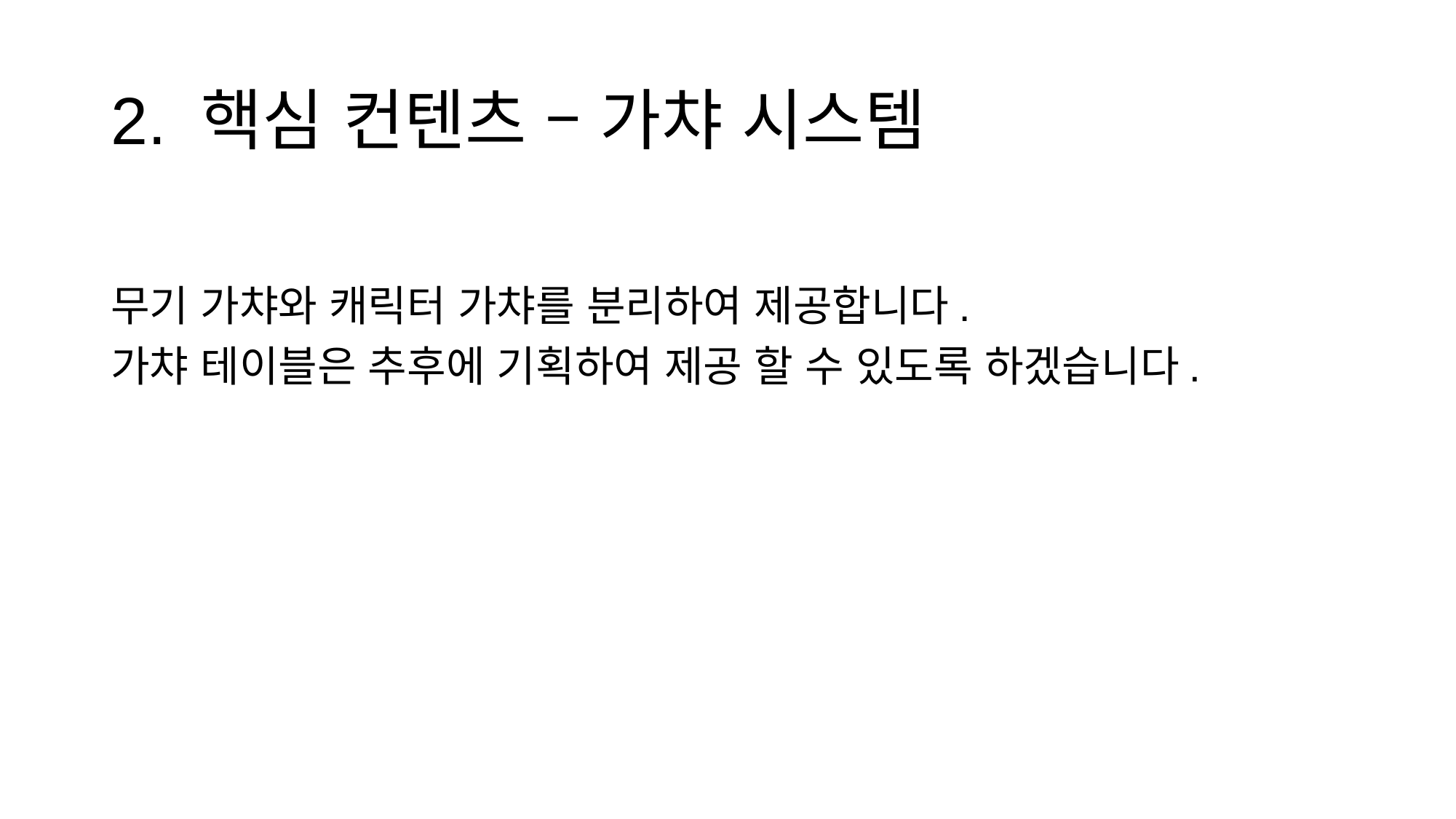

# 2. 핵심 컨텐츠 – 가챠 시스템

무기 가챠와 캐릭터 가챠를 분리하여 제공합니다.
가챠 테이블은 추후에 기획하여 제공 할 수 있도록 하겠습니다.